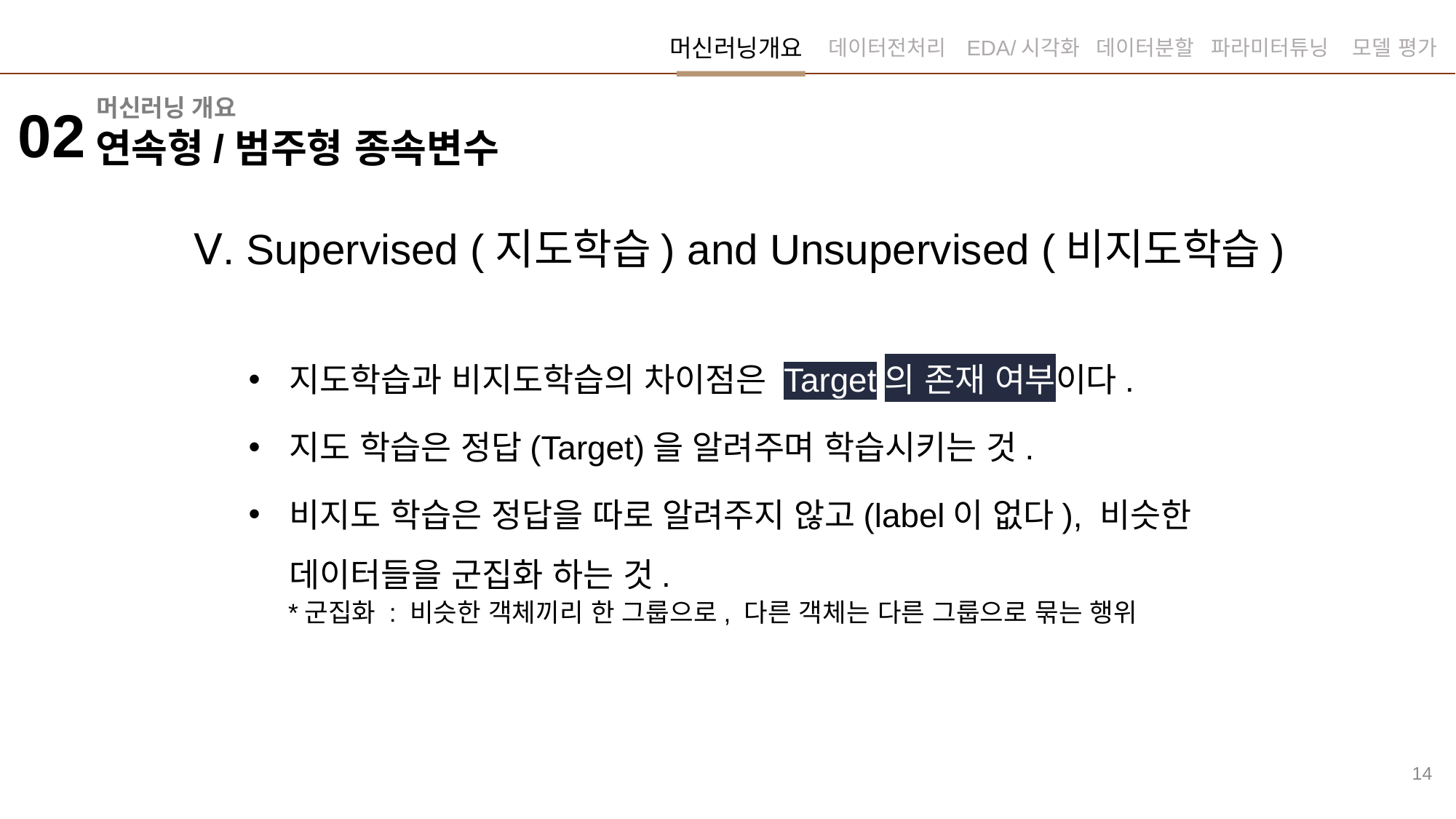

머신러닝개요
데이터전처리
EDA/시각화
데이터분할
파라미터튜닝
모델 평가

머신러닝 개요
02
연속형/범주형 종속변수

Ⅴ. Supervised (지도학습) and Unsupervised (비지도학습)

지도학습과 비지도학습의 차이점은 Target의 존재 여부이다.
지도 학습은 정답(Target)을 알려주며 학습시키는 것.
비지도 학습은 정답을 따로 알려주지 않고(label이 없다), 비슷한 데이터들을 군집화 하는 것.

*군집화 : 비슷한 객체끼리 한 그룹으로, 다른 객체는 다른 그룹으로 묶는 행위
14